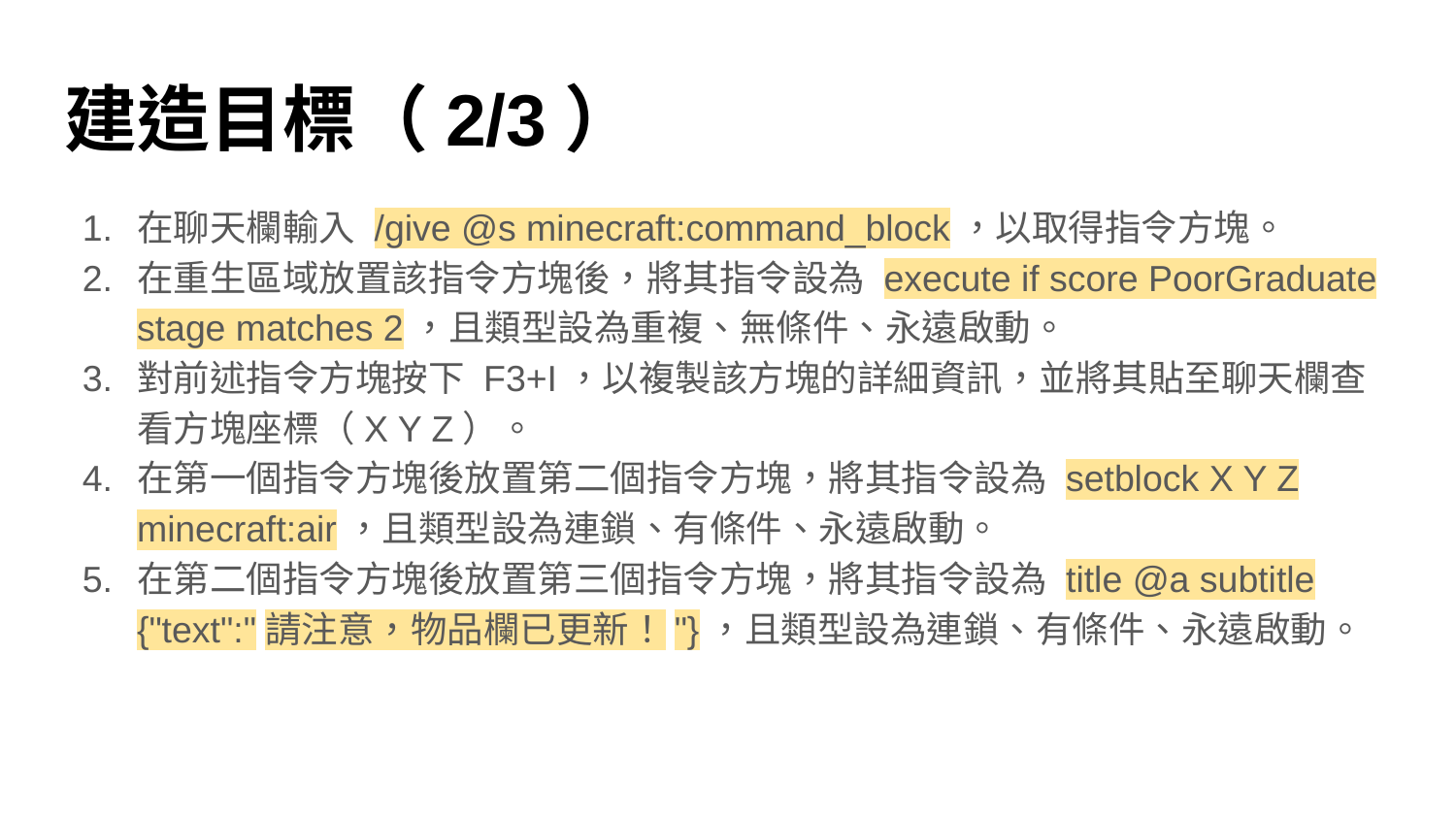

# 建造目標（2/3）
在聊天欄輸入 /give @s minecraft:command_block，以取得指令方塊。
在重生區域放置該指令方塊後，將其指令設為 execute if score PoorGraduate stage matches 2，且類型設為重複、無條件、永遠啟動。
對前述指令方塊按下 F3+I，以複製該方塊的詳細資訊，並將其貼至聊天欄查看方塊座標（X Y Z）。
在第一個指令方塊後放置第二個指令方塊，將其指令設為 setblock X Y Z minecraft:air，且類型設為連鎖、有條件、永遠啟動。
在第二個指令方塊後放置第三個指令方塊，將其指令設為 title @a subtitle {"text":"請注意，物品欄已更新！"}，且類型設為連鎖、有條件、永遠啟動。